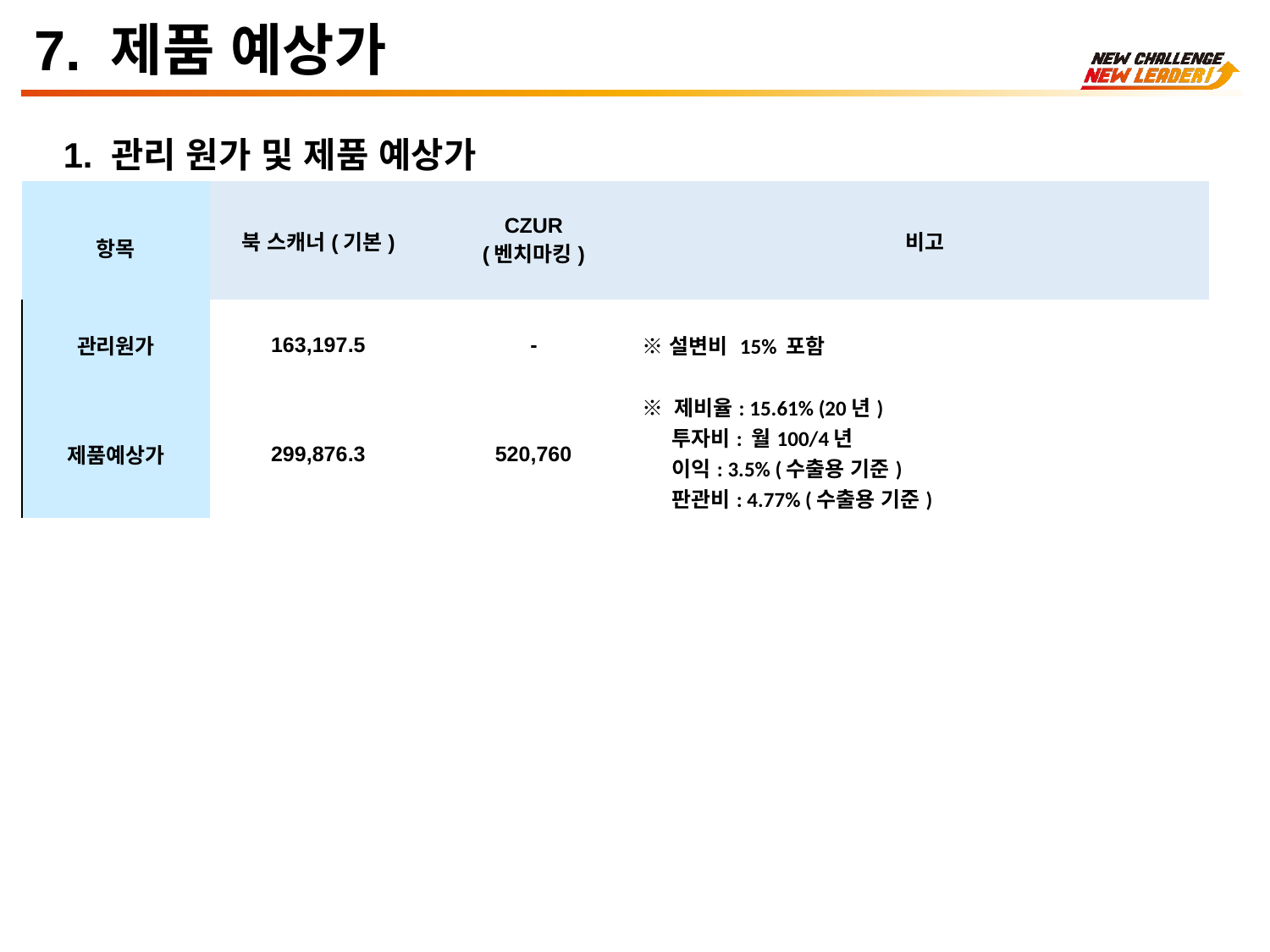

7. 제품 예상가
1. 관리 원가 및 제품 예상가
| 항목 | 북 스캐너(기본) | CZUR (벤치마킹) | 비고 |
| --- | --- | --- | --- |
| 관리원가 | 163,197.5 | - | ※설변비 15% 포함 |
| 제품예상가 | 299,876.3 | 520,760 | ※ 제비율: 15.61% (20년) 투자비: 월100/4년 이익: 3.5% (수출용 기준) 판관비: 4.77% (수출용 기준) |